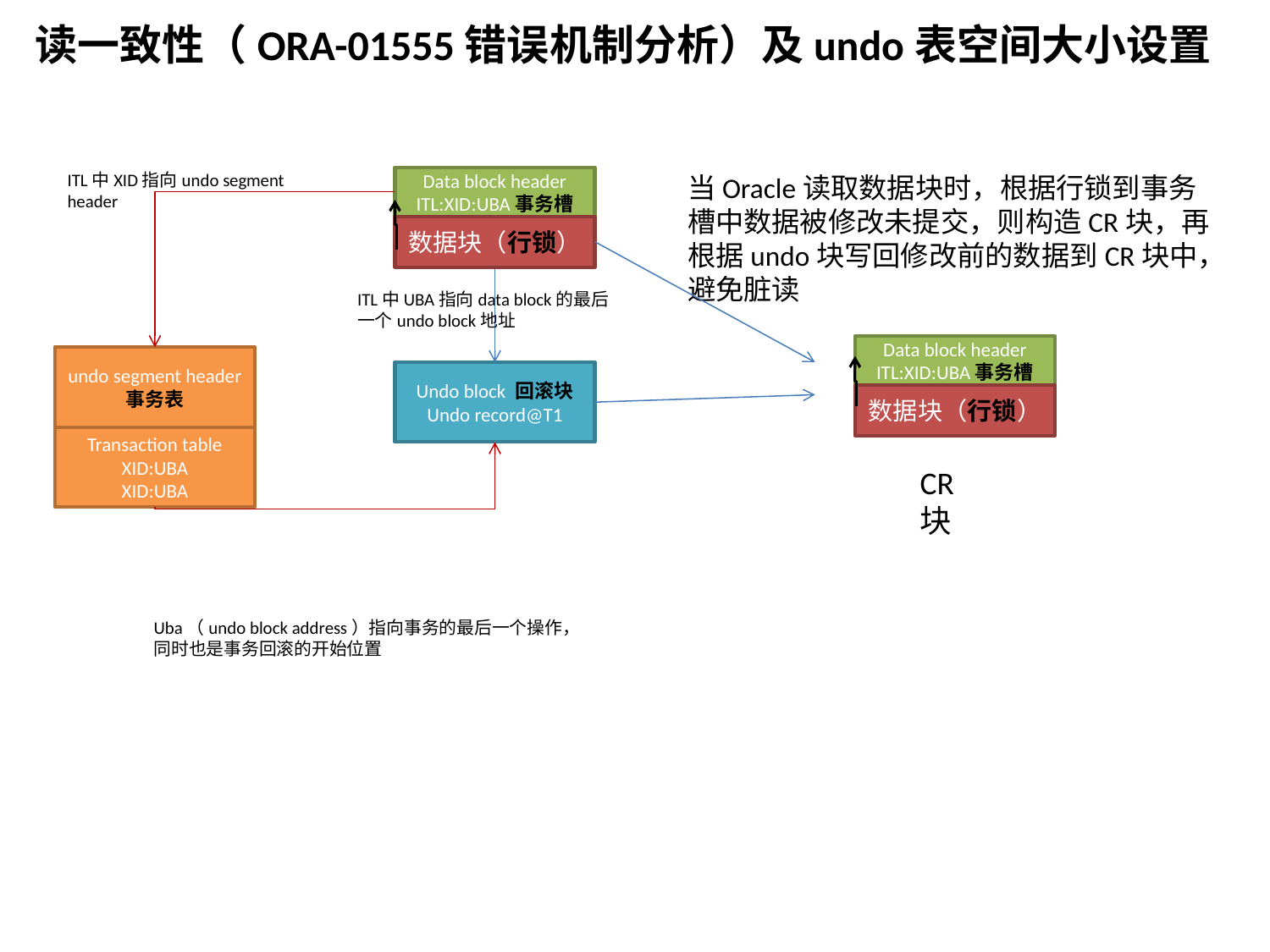

读一致性（ORA-01555错误机制分析）及undo表空间大小设置
ITL中XID指向undo segment header
Data block header
ITL:XID:UBA事务槽
数据块（行锁）
ITL中UBA指向data block的最后一个undo block地址
undo segment header
事务表
Undo block 回滚块
Undo record@T1
Transaction table
XID:UBA
XID:UBA
Uba（undo block address）指向事务的最后一个操作，同时也是事务回滚的开始位置
当Oracle读取数据块时，根据行锁到事务槽中数据被修改未提交，则构造CR块，再根据undo块写回修改前的数据到CR块中，避免脏读
Data block header
ITL:XID:UBA事务槽
数据块（行锁）
CR块